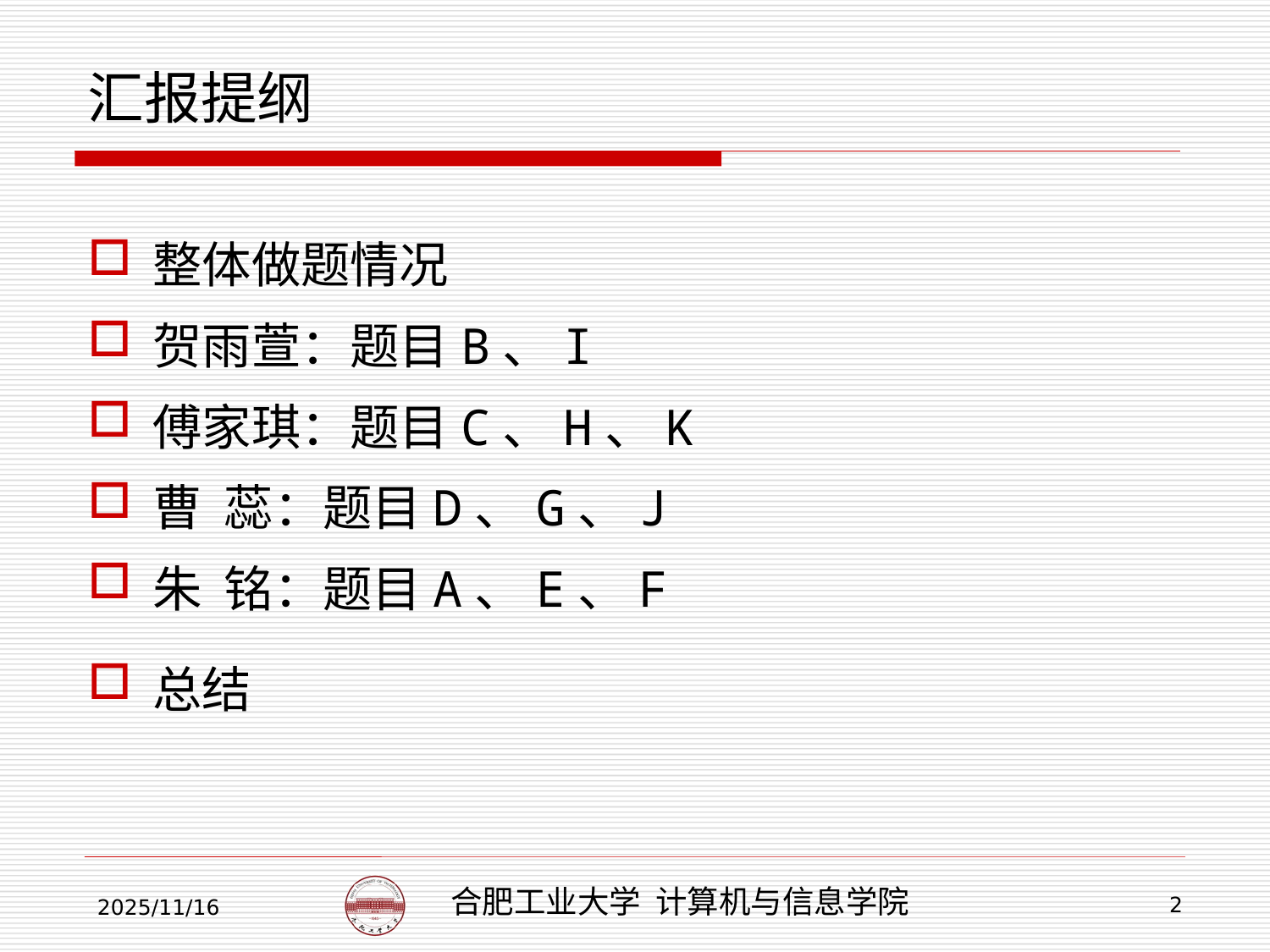

汇报提纲
整体做题情况
贺雨萱：题目B、I
傅家琪：题目C、H、K
曹  蕊：题目D、G、J
朱  铭：题目A、E、F
总结